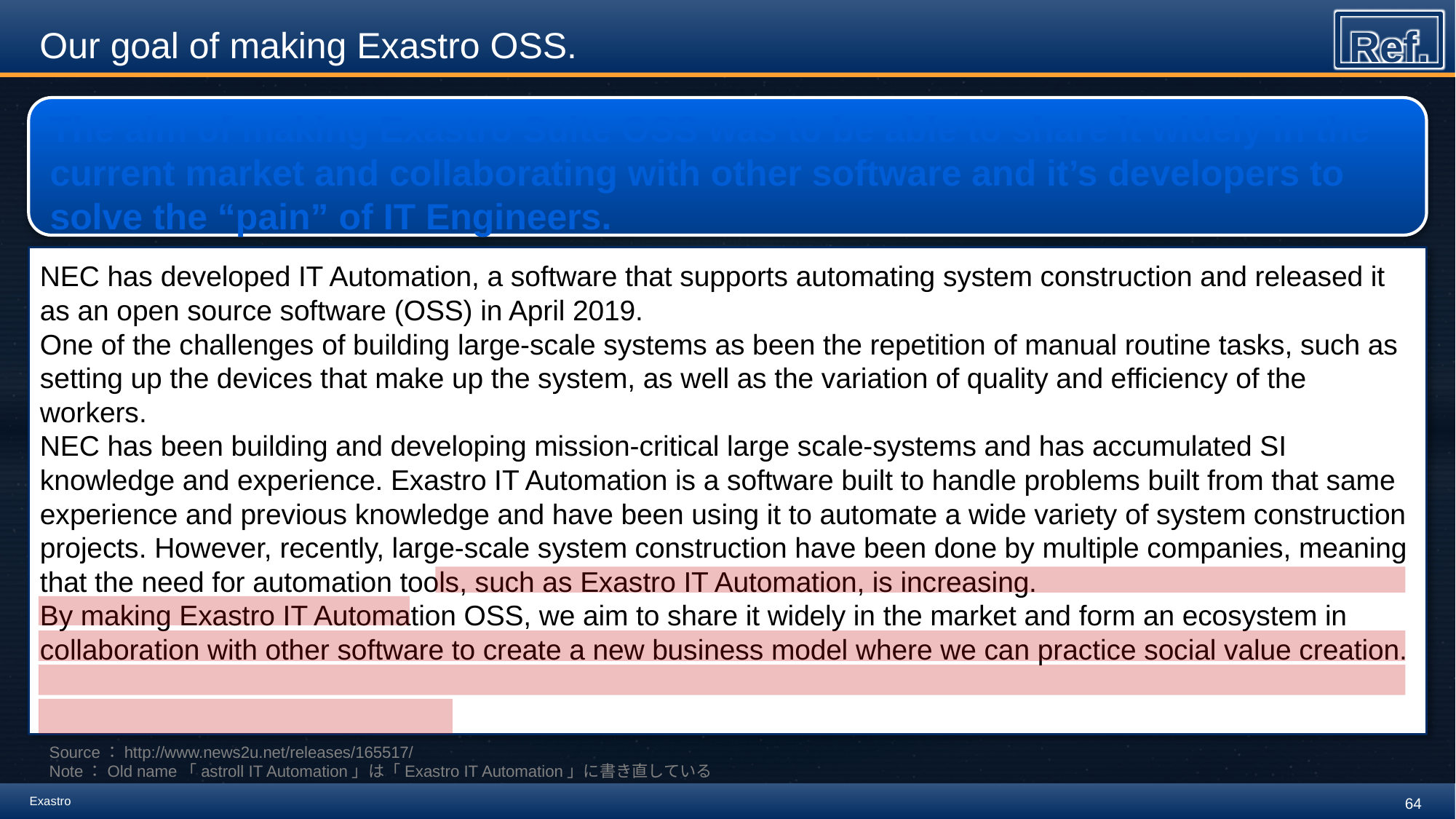

# Our goal of making Exastro OSS.
Ref.
The aim of making Exastro Suite OSS was to be able to share it widely in the current market and collaborating with other software and it’s developers to solve the “pain” of IT Engineers.
NEC has developed IT Automation, a software that supports automating system construction and released it as an open source software (OSS) in April 2019.
One of the challenges of building large-scale systems as been the repetition of manual routine tasks, such as setting up the devices that make up the system, as well as the variation of quality and efficiency of the workers.
NEC has been building and developing mission-critical large scale-systems and has accumulated SI knowledge and experience. Exastro IT Automation is a software built to handle problems built from that same experience and previous knowledge and have been using it to automate a wide variety of system construction projects. However, recently, large-scale system construction have been done by multiple companies, meaning that the need for automation tools, such as Exastro IT Automation, is increasing.
By making Exastro IT Automation OSS, we aim to share it widely in the market and form an ecosystem in collaboration with other software to create a new business model where we can practice social value creation.

Source：http://www.news2u.net/releases/165517/
Note：Old name「astroll IT Automation」は「Exastro IT Automation」に書き直している